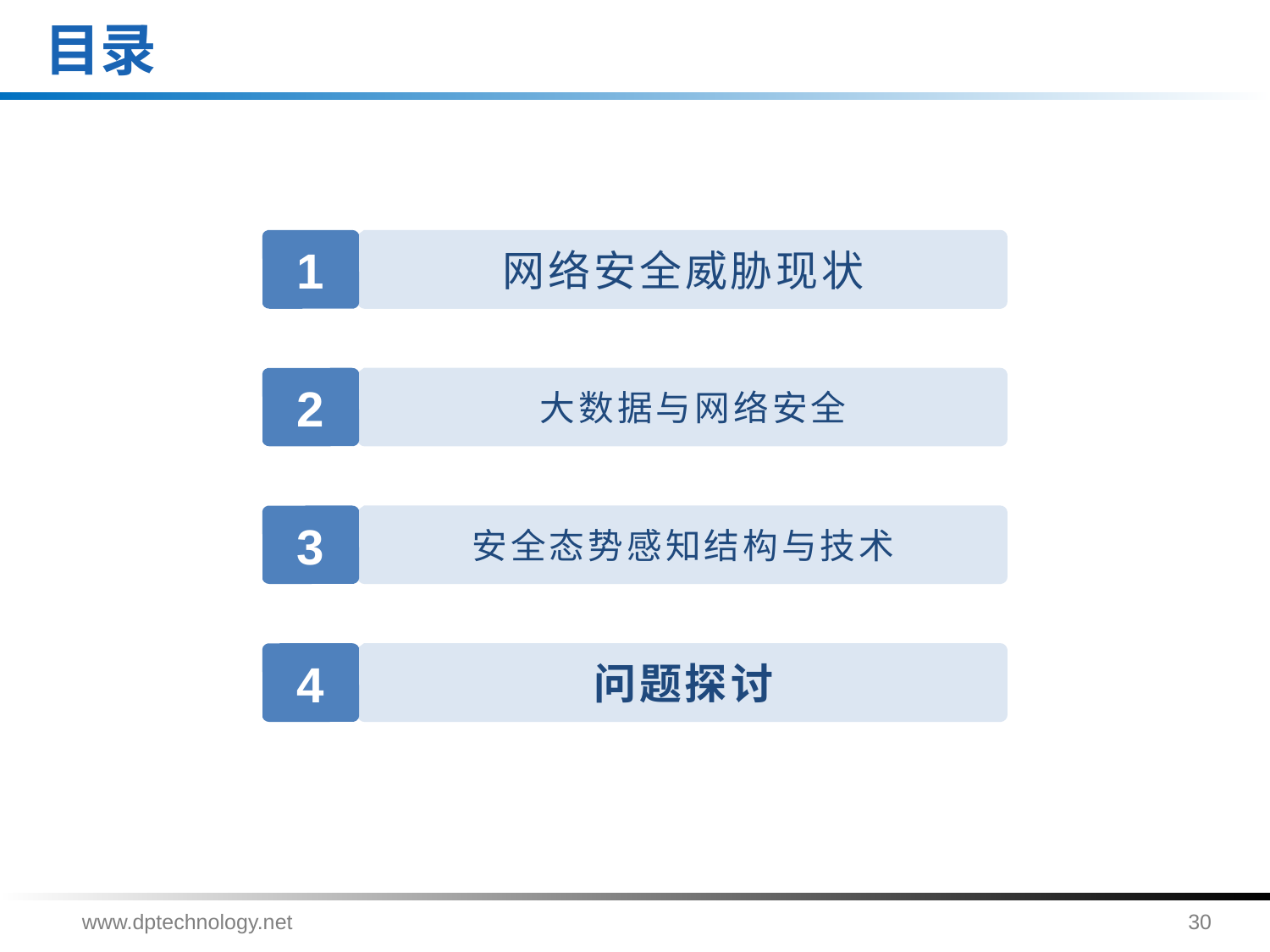

# 目录
1
网络安全威胁现状
2
 大数据与网络安全
3
安全态势感知结构与技术
4
问题探讨